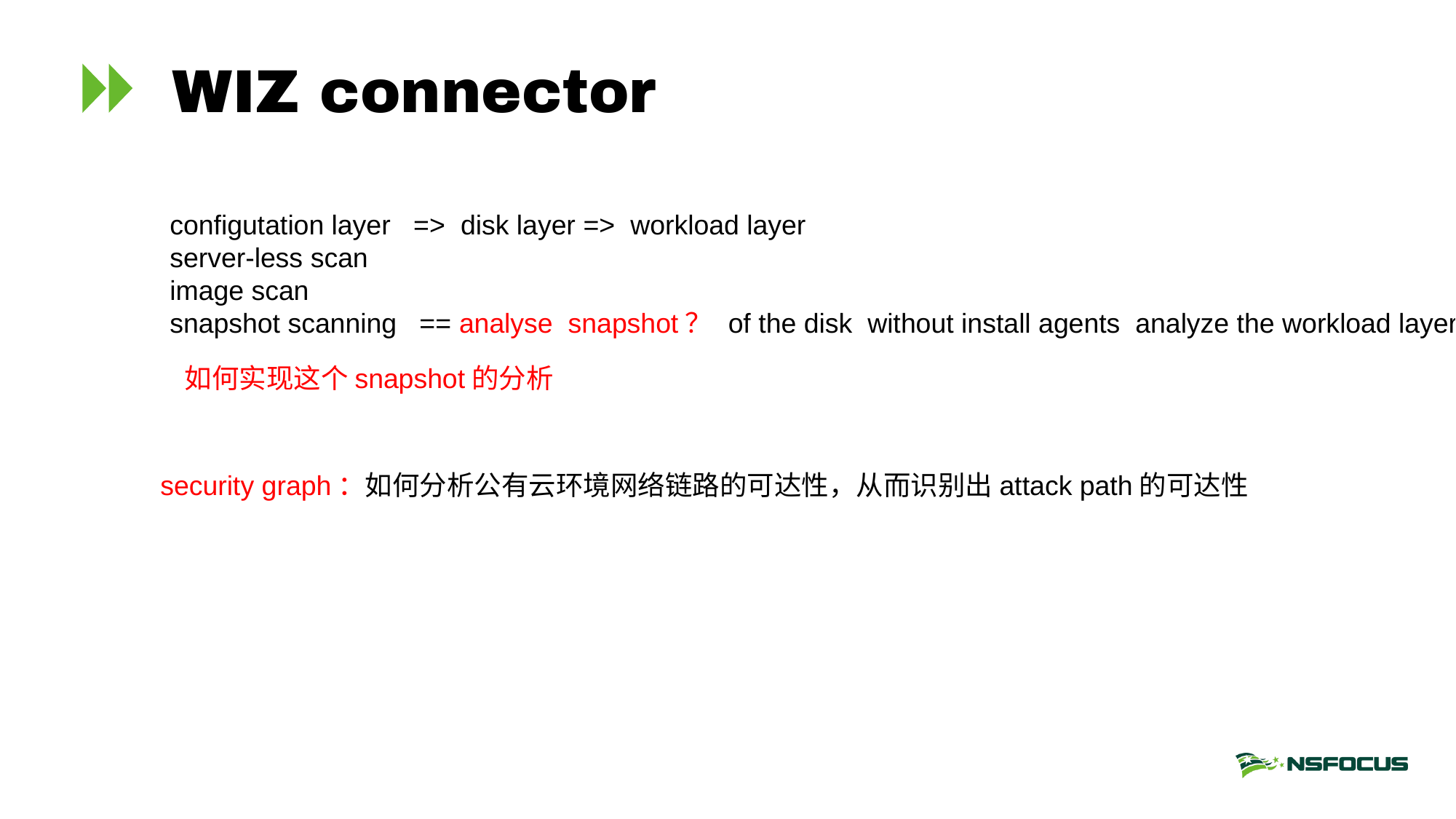

# WIZ connector
configutation layer   =>  disk layer =>  workload layer
server-less scan
image scan
snapshot scanning   == analyse  snapshot？	 of the disk  without install agents  analyze the workload layer
如何实现这个snapshot的分析
security graph：如何分析公有云环境网络链路的可达性，从而识别出attack path的可达性